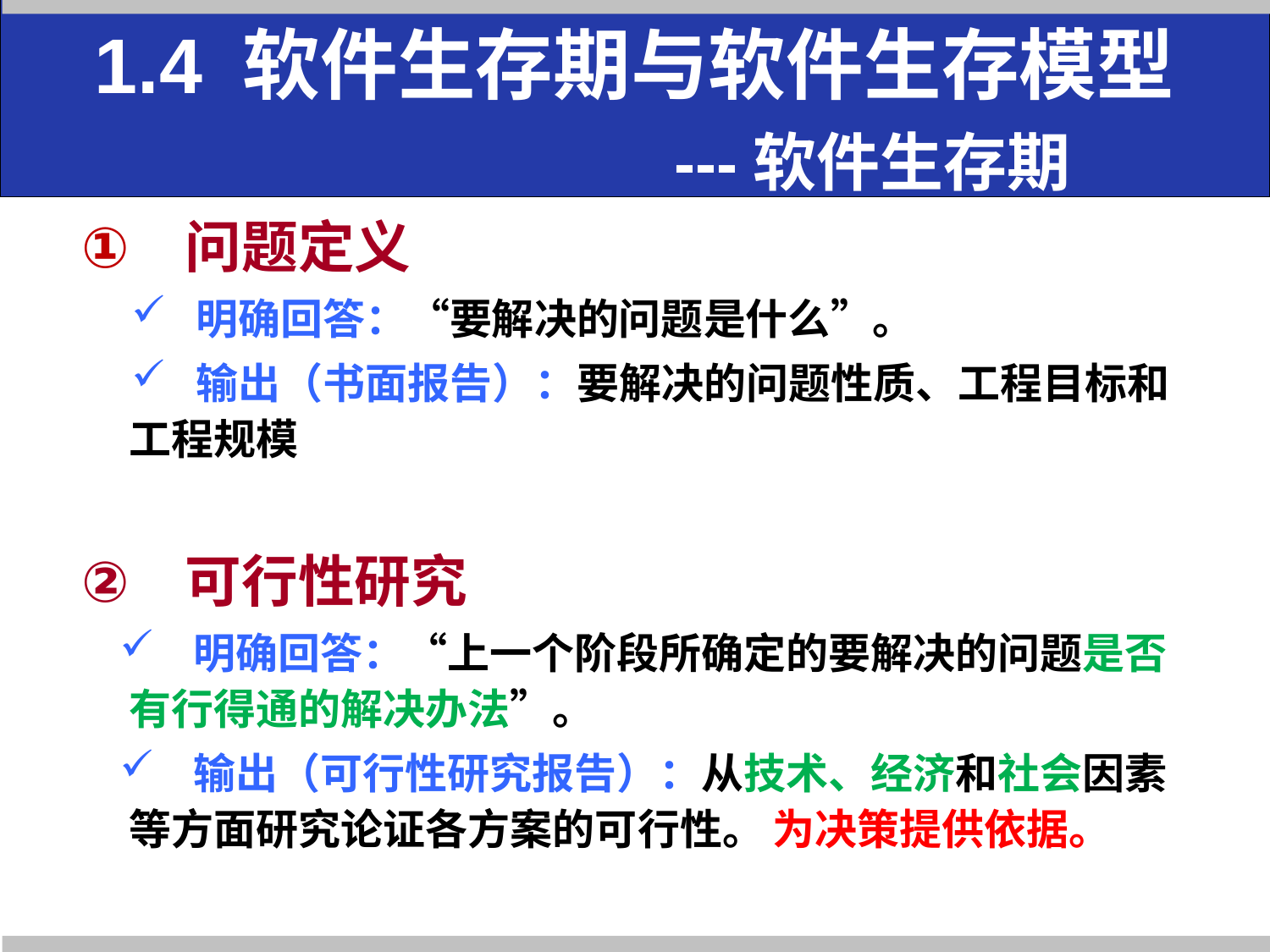

# 1.4 软件生存期与软件生存模型 ---软件生存期
问题定义
  明确回答：“要解决的问题是什么”。
  输出（书面报告）：要解决的问题性质、工程目标和工程规模

可行性研究
   明确回答：“上一个阶段所确定的要解决的问题是否有行得通的解决办法”。
   输出（可行性研究报告）：从技术、经济和社会因素等方面研究论证各方案的可行性。 为决策提供依据。
54